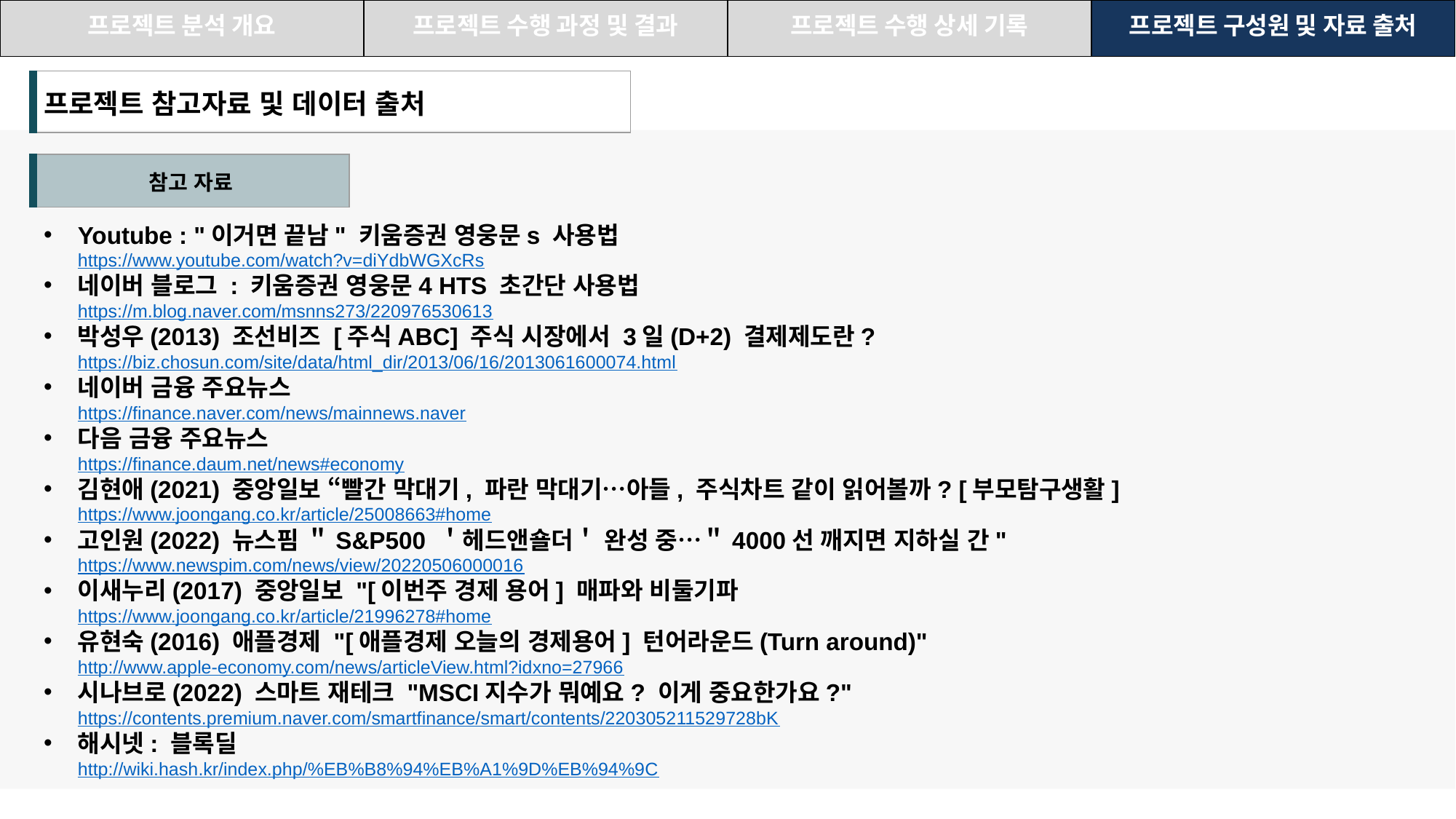

| 프로젝트 분석 개요 | 프로젝트 수행 과정 및 결과 | 프로젝트 수행 상세 기록 | 프로젝트 구성원 및 자료 출처 |
| --- | --- | --- | --- |
| 프로젝트 참고자료 및 데이터 출처 |
| --- |

| 참고 자료 |
| --- |
Youtube : "이거면 끝남" 키움증권 영웅문s 사용법 
https://www.youtube.com/watch?v=diYdbWGXcRs
네이버 블로그 : 키움증권 영웅문4 HTS 초간단 사용법 
https://m.blog.naver.com/msnns273/220976530613
박성우(2013) 조선비즈 [주식ABC] 주식 시장에서 3일(D+2) 결제제도란? 
https://biz.chosun.com/site/data/html_dir/2013/06/16/2013061600074.html
네이버 금융 주요뉴스 
https://finance.naver.com/news/mainnews.naver
다음 금융 주요뉴스 
https://finance.daum.net/news#economy
김현애(2021) 중앙일보 “빨간 막대기, 파란 막대기…아들, 주식차트 같이 읽어볼까? [부모탐구생활] 
https://www.joongang.co.kr/article/25008663#home
고인원(2022) 뉴스핌 ＂S&P500 ＇헤드앤숄더＇ 완성 중…＂4000선 깨지면 지하실 간" 
https://www.newspim.com/news/view/20220506000016
이새누리(2017) 중앙일보 "[이번주 경제 용어] 매파와 비둘기파 
https://www.joongang.co.kr/article/21996278#home
유현숙(2016) 애플경제 "[애플경제 오늘의 경제용어] 턴어라운드(Turn around)" 
http://www.apple-economy.com/news/articleView.html?idxno=27966
시나브로(2022) 스마트 재테크 "MSCI지수가 뭐예요? 이게 중요한가요?" 
https://contents.premium.naver.com/smartfinance/smart/contents/220305211529728bK
해시넷: 블록딜 
http://wiki.hash.kr/index.php/%EB%B8%94%EB%A1%9D%EB%94%9C